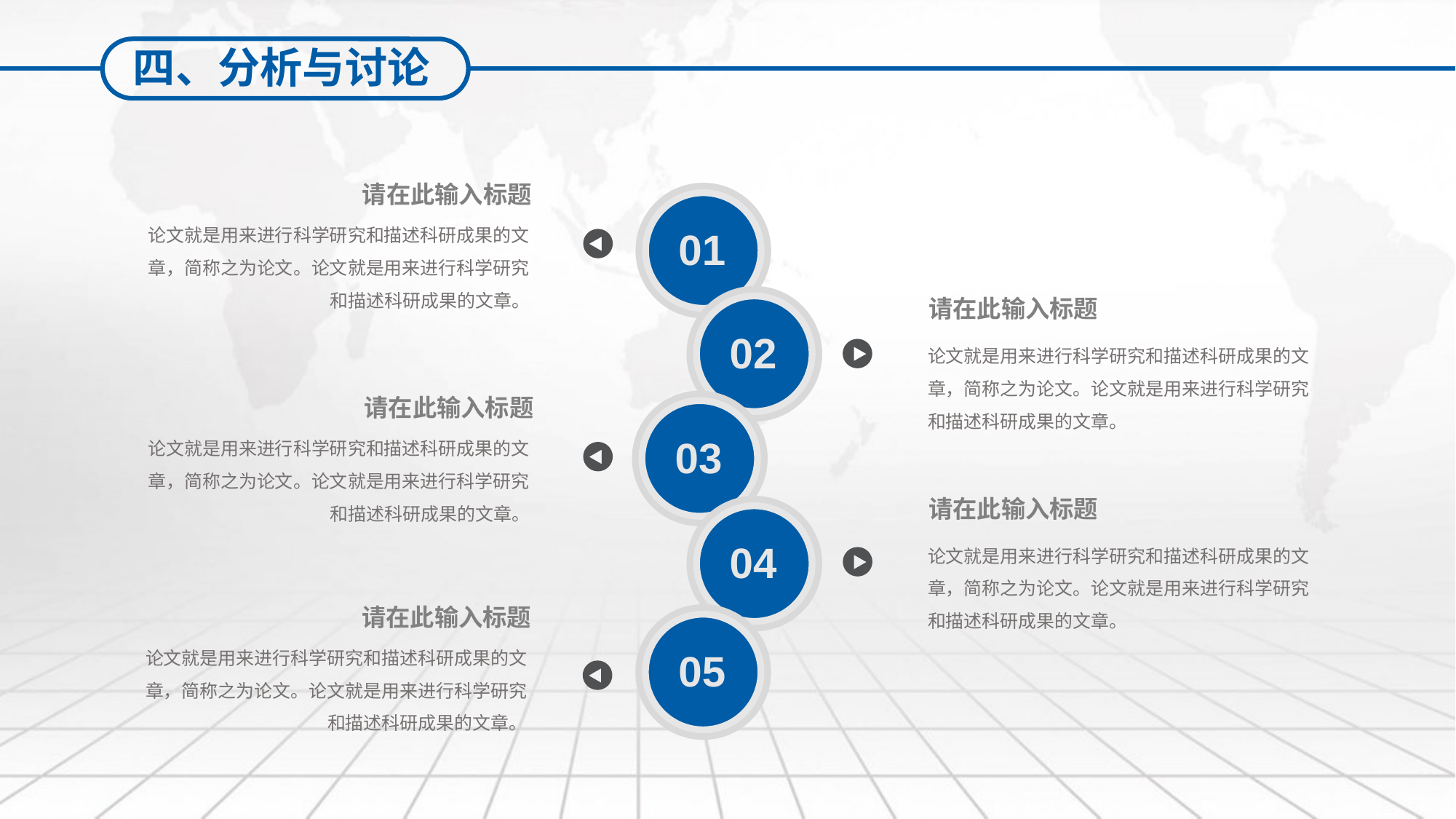

四、分析与讨论

请在此输入标题
论文就是用来进行科学研究和描述科研成果的文章，简称之为论文。论文就是用来进行科学研究和描述科研成果的文章。

01

02
请在此输入标题
论文就是用来进行科学研究和描述科研成果的文章，简称之为论文。论文就是用来进行科学研究和描述科研成果的文章。

请在此输入标题
论文就是用来进行科学研究和描述科研成果的文章，简称之为论文。论文就是用来进行科学研究和描述科研成果的文章。

03

请在此输入标题
论文就是用来进行科学研究和描述科研成果的文章，简称之为论文。论文就是用来进行科学研究和描述科研成果的文章。

04

请在此输入标题
论文就是用来进行科学研究和描述科研成果的文章，简称之为论文。论文就是用来进行科学研究和描述科研成果的文章。

05